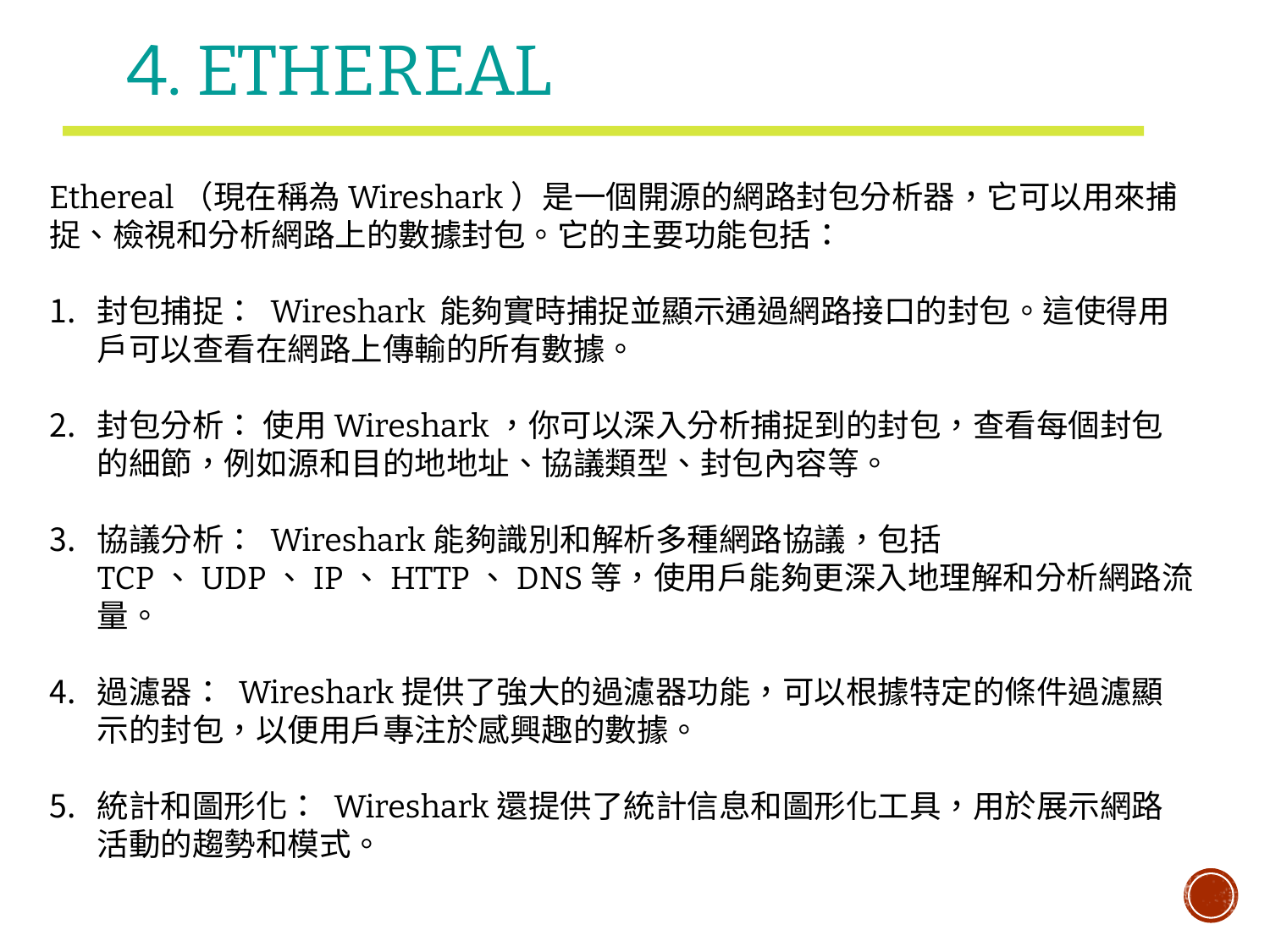

# 4. Ethereal
Ethereal（現在稱為Wireshark）是一個開源的網路封包分析器，它可以用來捕捉、檢視和分析網路上的數據封包。它的主要功能包括：

封包捕捉： Wireshark 能夠實時捕捉並顯示通過網路接口的封包。這使得用戶可以查看在網路上傳輸的所有數據。

封包分析： 使用Wireshark，你可以深入分析捕捉到的封包，查看每個封包的細節，例如源和目的地地址、協議類型、封包內容等。

協議分析： Wireshark能夠識別和解析多種網路協議，包括TCP、UDP、IP、HTTP、DNS等，使用戶能夠更深入地理解和分析網路流量。

過濾器： Wireshark提供了強大的過濾器功能，可以根據特定的條件過濾顯示的封包，以便用戶專注於感興趣的數據。

統計和圖形化： Wireshark還提供了統計信息和圖形化工具，用於展示網路活動的趨勢和模式。